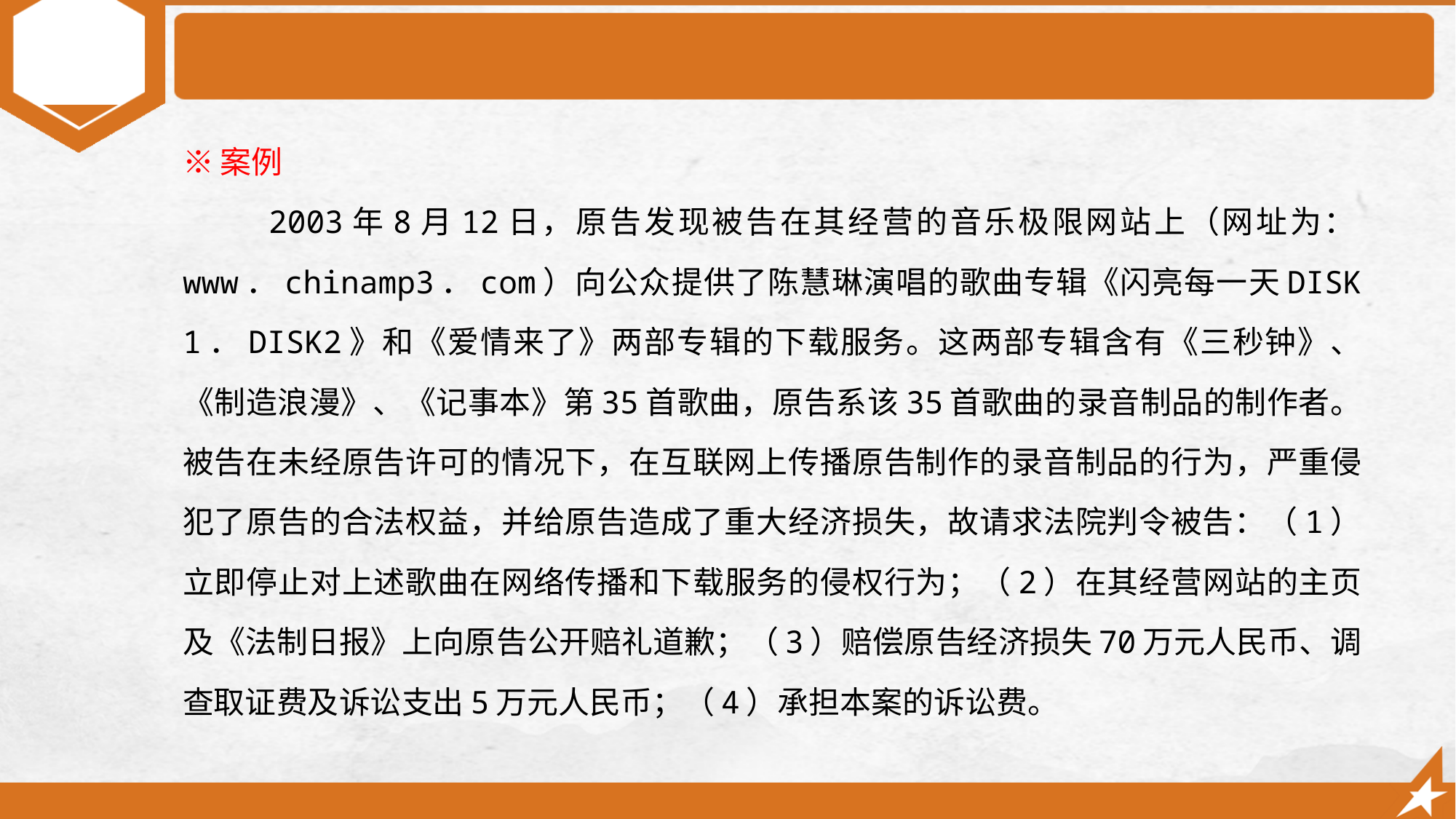

※案例
    2003年8月12日，原告发现被告在其经营的音乐极限网站上（网址为：www．chinamp3．com）向公众提供了陈慧琳演唱的歌曲专辑《闪亮每一天DISK 1．DISK2》和《爱情来了》两部专辑的下载服务。这两部专辑含有《三秒钟》、《制造浪漫》、《记事本》第35首歌曲，原告系该35首歌曲的录音制品的制作者。被告在未经原告许可的情况下，在互联网上传播原告制作的录音制品的行为，严重侵犯了原告的合法权益，并给原告造成了重大经济损失，故请求法院判令被告：（1）立即停止对上述歌曲在网络传播和下载服务的侵权行为；（2）在其经营网站的主页及《法制日报》上向原告公开赔礼道歉；（3）赔偿原告经济损失70万元人民币、调查取证费及诉讼支出5万元人民币；（4）承担本案的诉讼费。